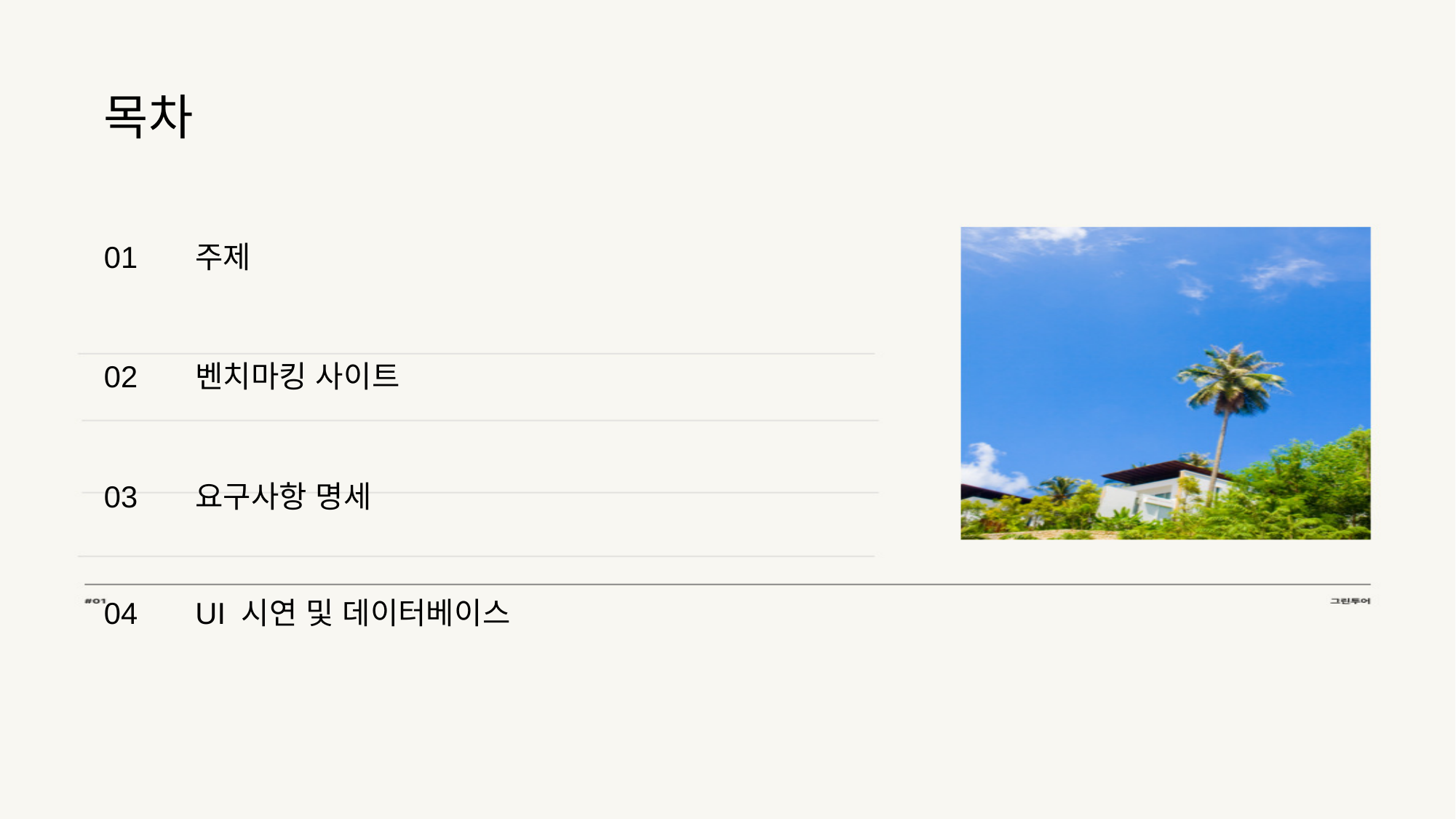

목차
01
주제
02
벤치마킹 사이트
03
요구사항 명세
04
UI 시연 및 데이터베이스